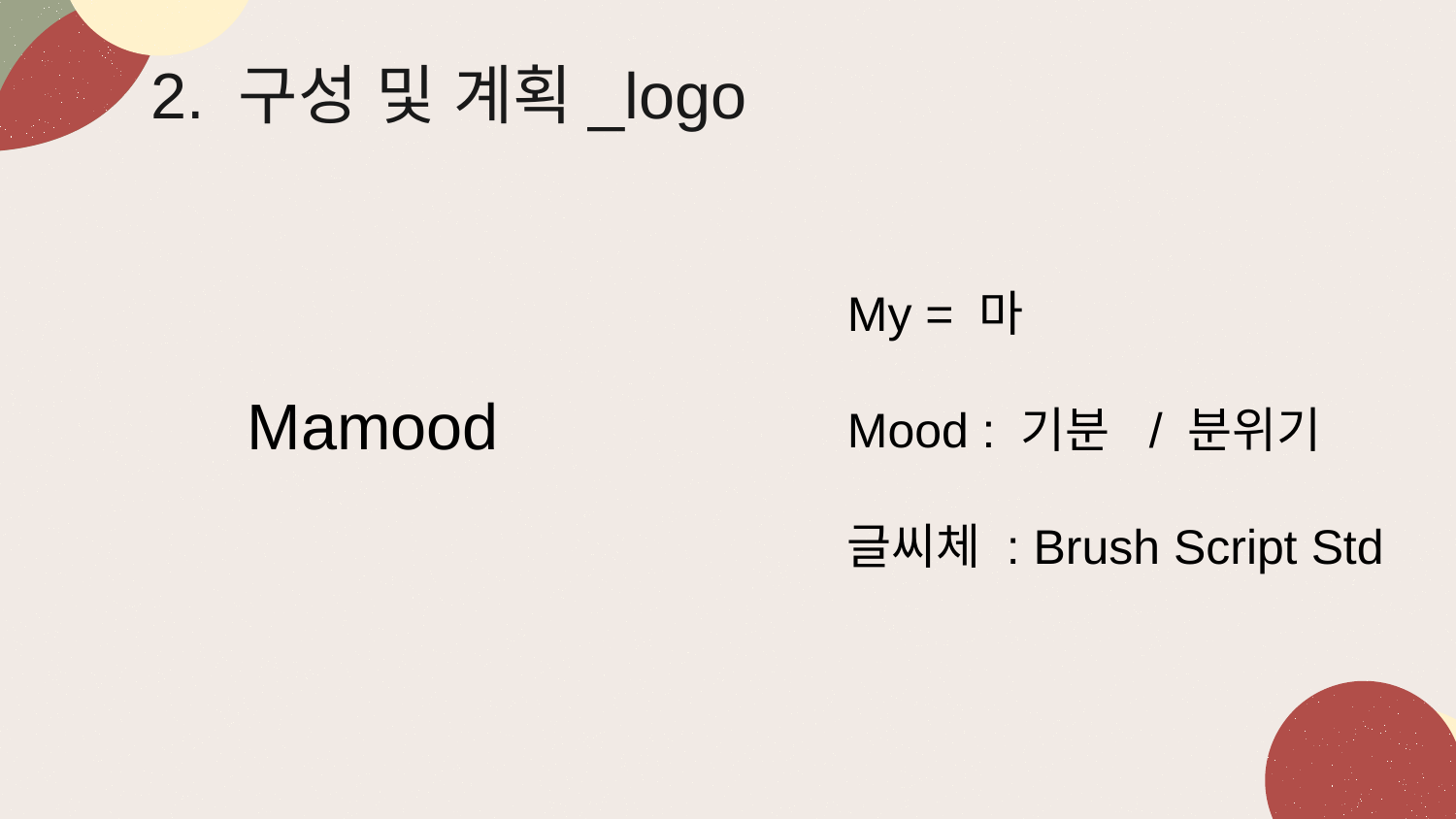

2. 구성 및 계획_logo
My = 마
Mood : 기분  / 분위기
글씨체 : Brush Script Std
Mamood